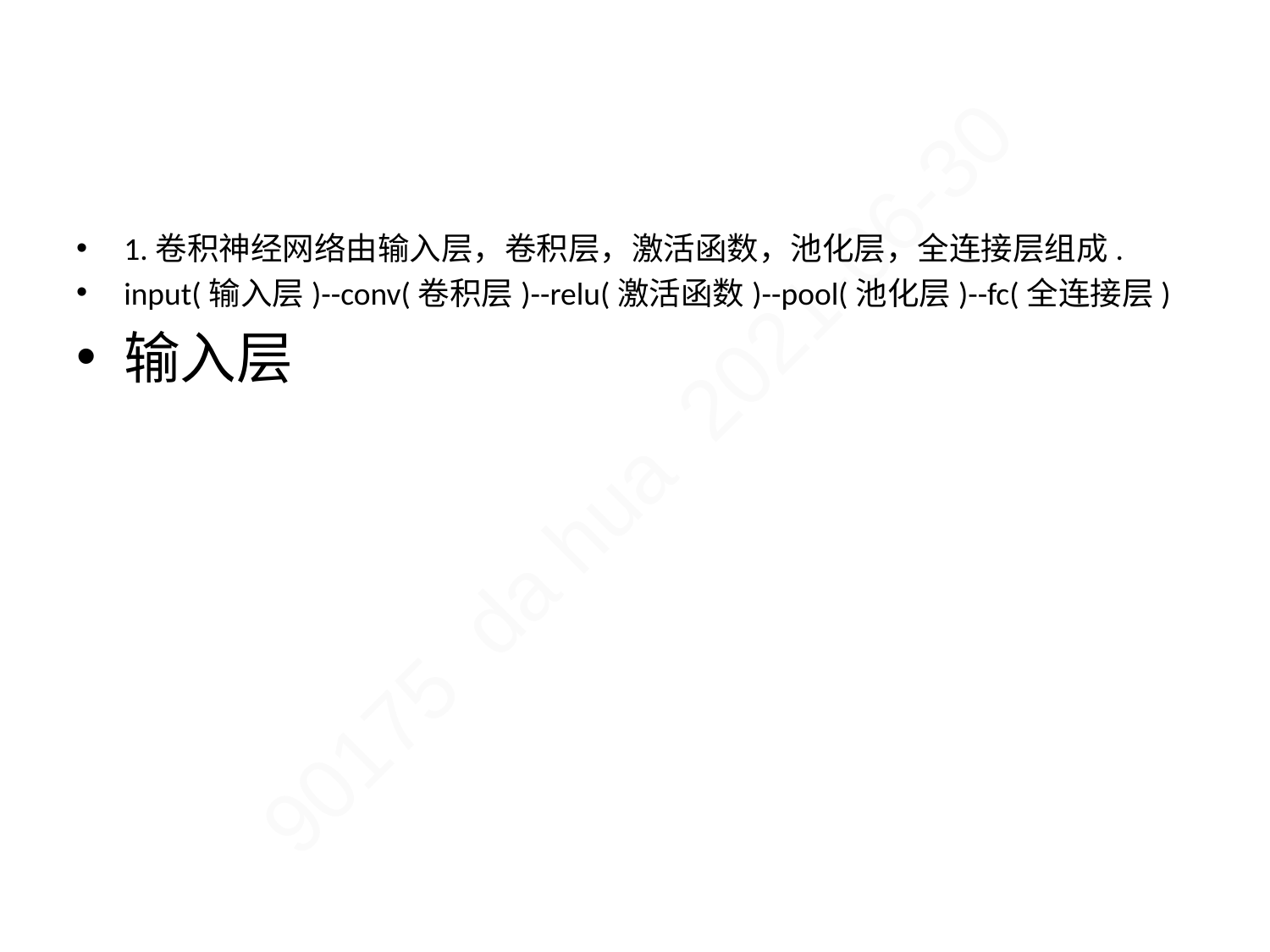

#
1.卷积神经网络由输入层，卷积层，激活函数，池化层，全连接层组成.
input(输入层)--conv(卷积层)--relu(激活函数)--pool(池化层)--fc(全连接层)
输入层